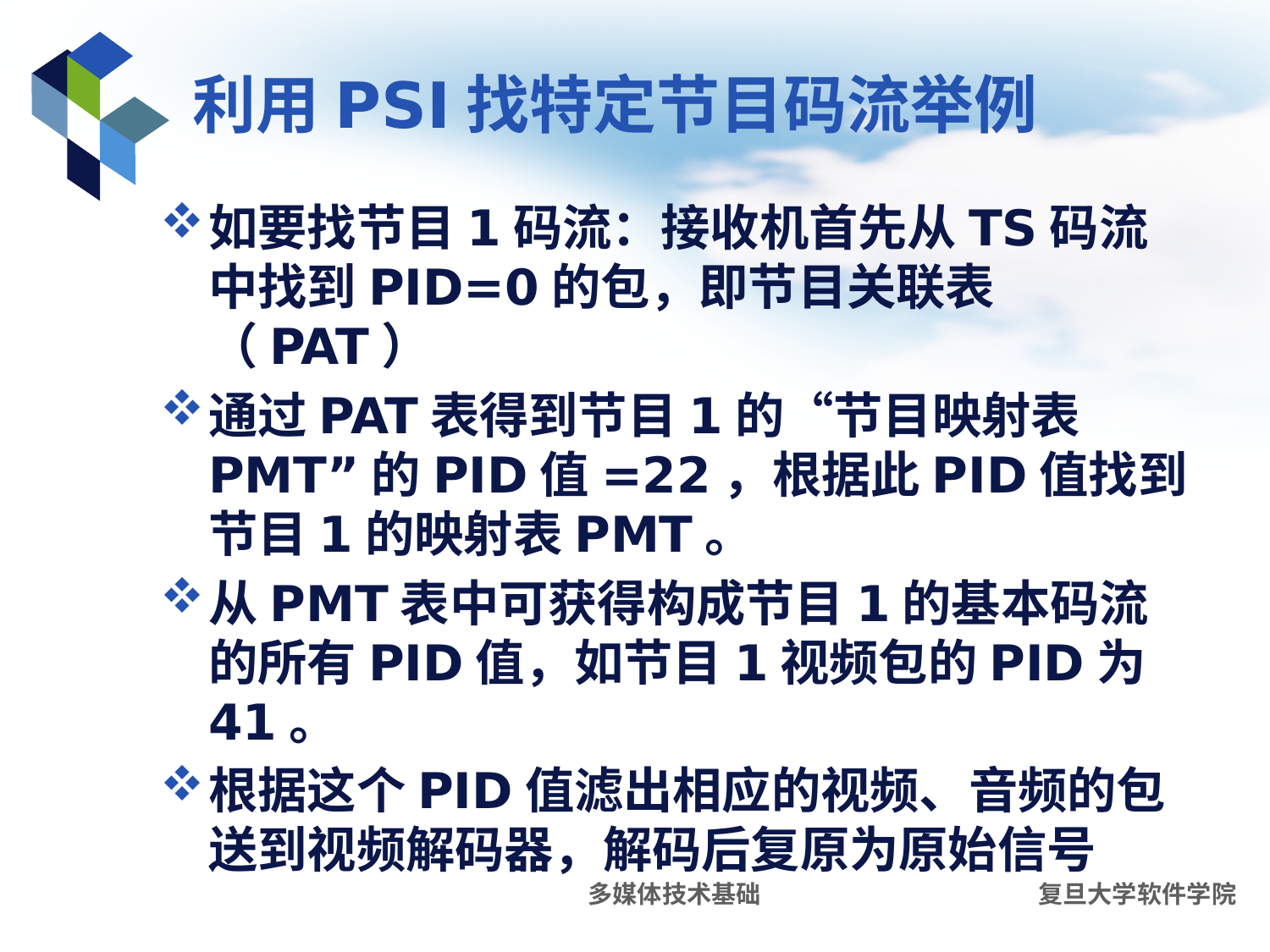

# 利用PSI找特定节目码流举例
如要找节目1码流：接收机首先从TS码流中找到PID=0的包，即节目关联表（PAT）
通过PAT表得到节目1的“节目映射表PMT”的PID值=22，根据此PID值找到节目1的映射表PMT。
从PMT表中可获得构成节目1的基本码流的所有PID值，如节目1视频包的PID为41。
根据这个PID值滤出相应的视频、音频的包送到视频解码器，解码后复原为原始信号
多媒体技术基础